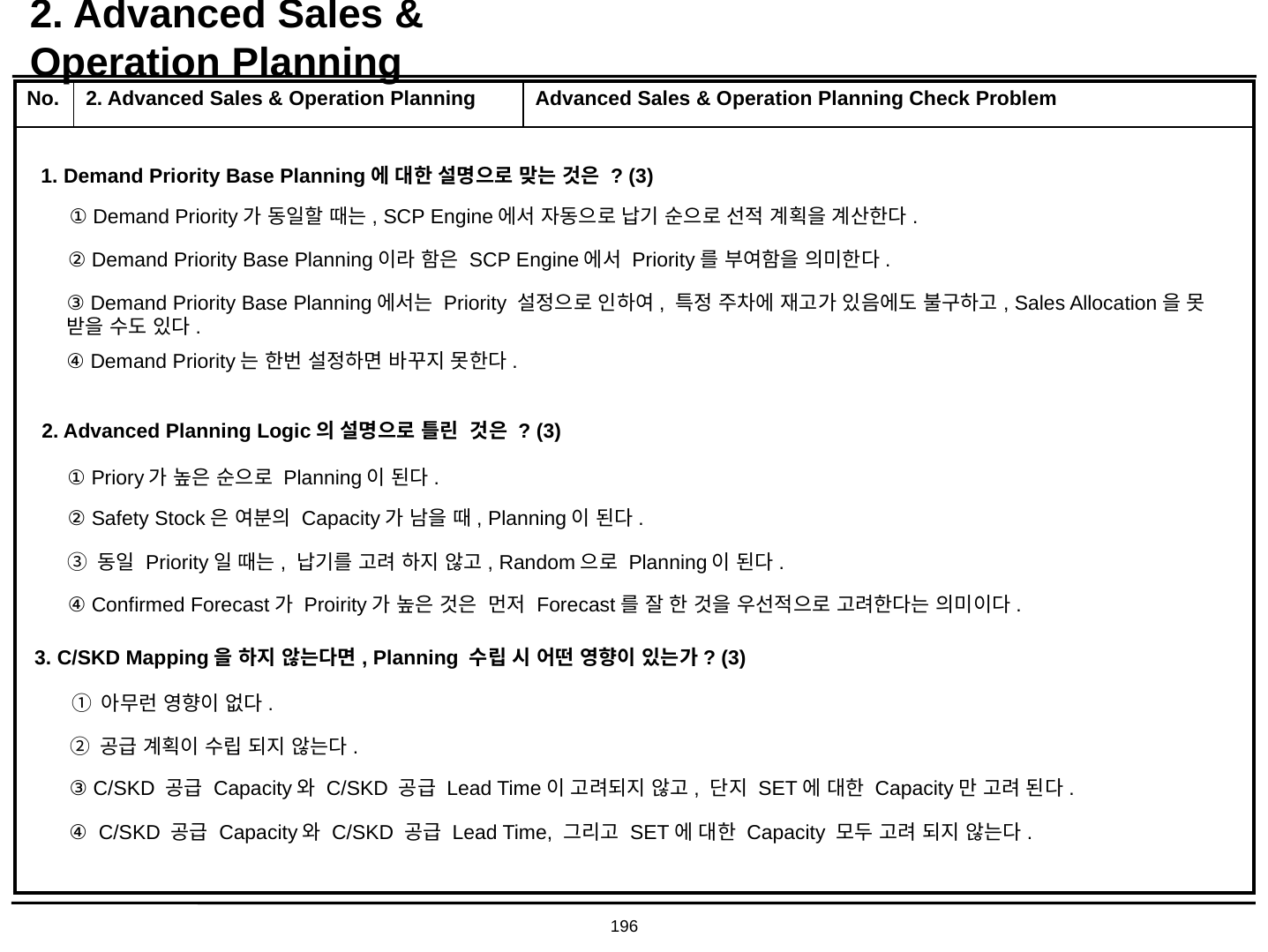

# 2. Advanced Sales & Operation Planning
| No. | 2. Advanced Sales & Operation Planning | Advanced Sales & Operation Planning Check Problem |
| --- | --- | --- |
|  |  |  |
1. Demand Priority Base Planning에 대한 설명으로 맞는 것은 ? (3)
① Demand Priority가 동일할 때는, SCP Engine에서 자동으로 납기 순으로 선적 계획을 계산한다.
② Demand Priority Base Planning이라 함은 SCP Engine에서 Priority를 부여함을 의미한다.
③ Demand Priority Base Planning에서는 Priority 설정으로 인하여, 특정 주차에 재고가 있음에도 불구하고, Sales Allocation을 못 받을 수도 있다.
④ Demand Priority는 한번 설정하면 바꾸지 못한다.
2. Advanced Planning Logic의 설명으로 틀린  것은 ? (3)
① Priory가 높은 순으로 Planning이 된다.
② Safety Stock은 여분의 Capacity가 남을 때, Planning이 된다.
③ 동일 Priority일 때는, 납기를 고려 하지 않고, Random으로 Planning이 된다.
④ Confirmed Forecast가 Proirity가 높은 것은  먼저 Forecast를 잘 한 것을 우선적으로 고려한다는 의미이다.
3. C/SKD Mapping을 하지 않는다면, Planning 수립 시 어떤 영향이 있는가? (3)
① 아무런 영향이 없다.
② 공급 계획이 수립 되지 않는다.
③ C/SKD 공급 Capacity와 C/SKD 공급 Lead Time이 고려되지 않고, 단지 SET에 대한 Capacity만 고려 된다.
④  C/SKD 공급 Capacity와 C/SKD 공급 Lead Time, 그리고 SET에 대한 Capacity 모두 고려 되지 않는다.

196